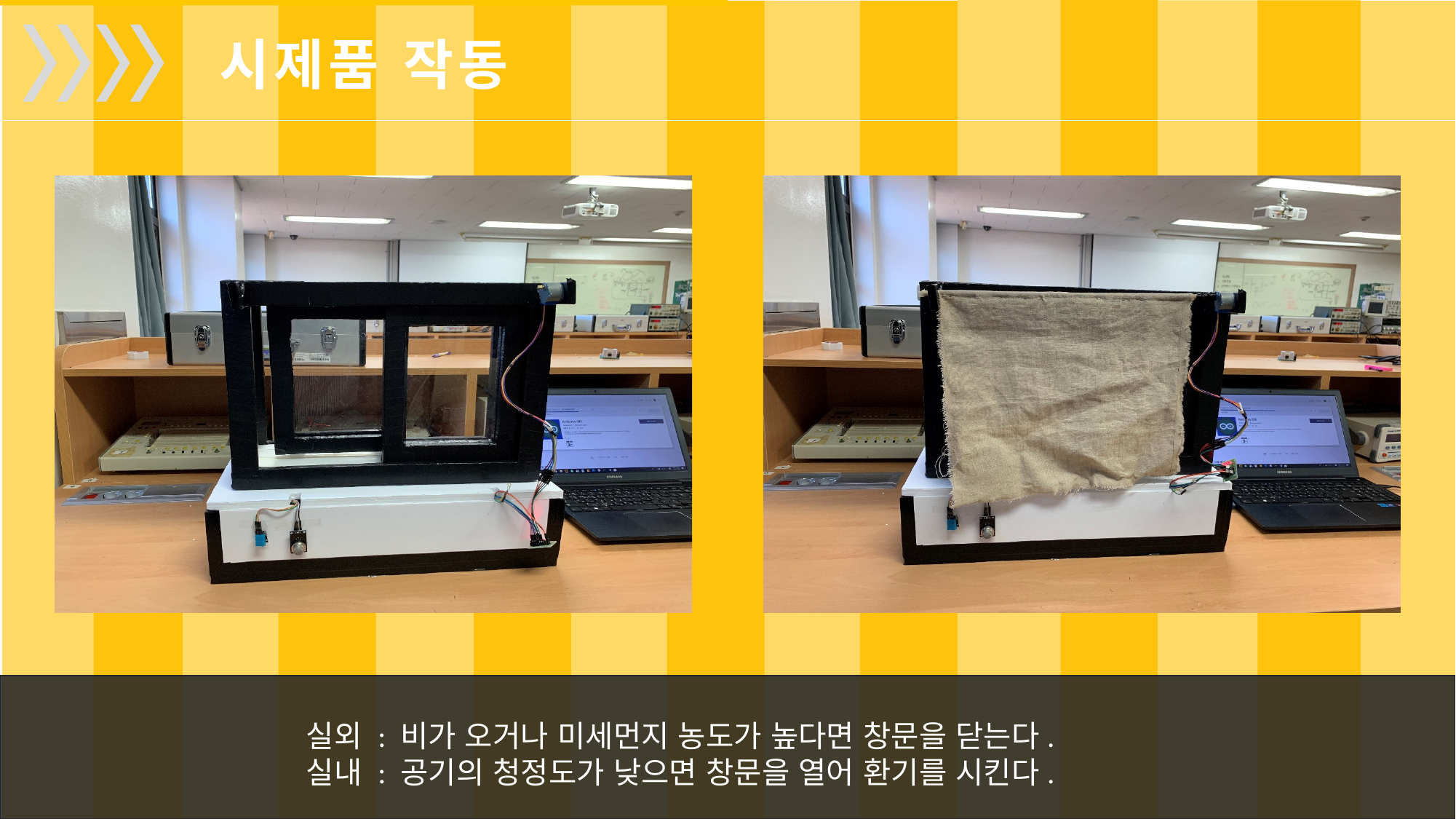

시제품 작동

실외 : 비가 오거나 미세먼지 농도가 높다면 창문을 닫는다.
실내 : 공기의 청정도가 낮으면 창문을 열어 환기를 시킨다.